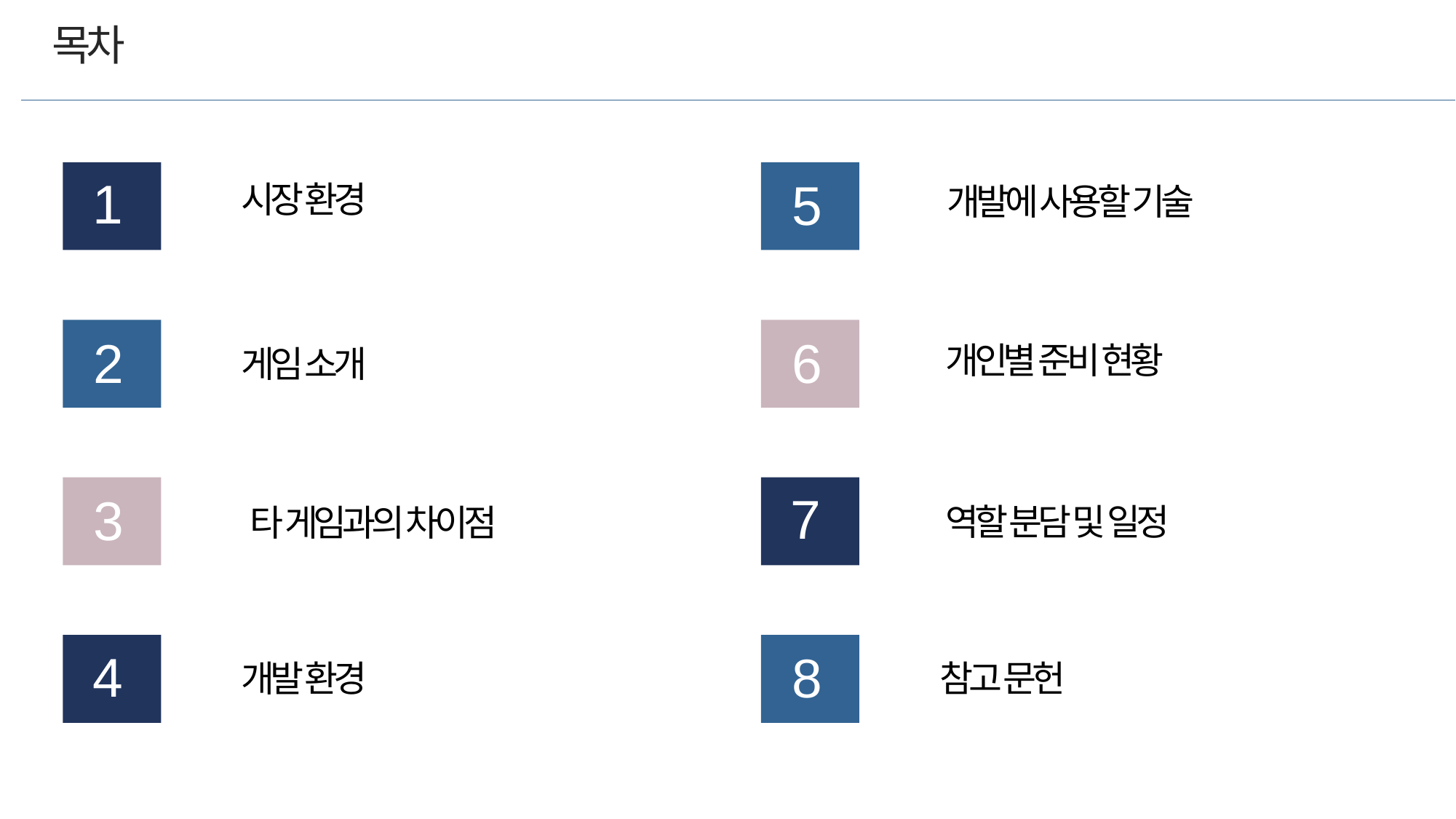

목차

1
5
시장 환경
개발에 사용할 기술

2
6
개인별 준비 현황
게임 소개

7
3
역할 분담 및 일정
타 게임과의 차이점

4
8
참고 문헌
개발 환경